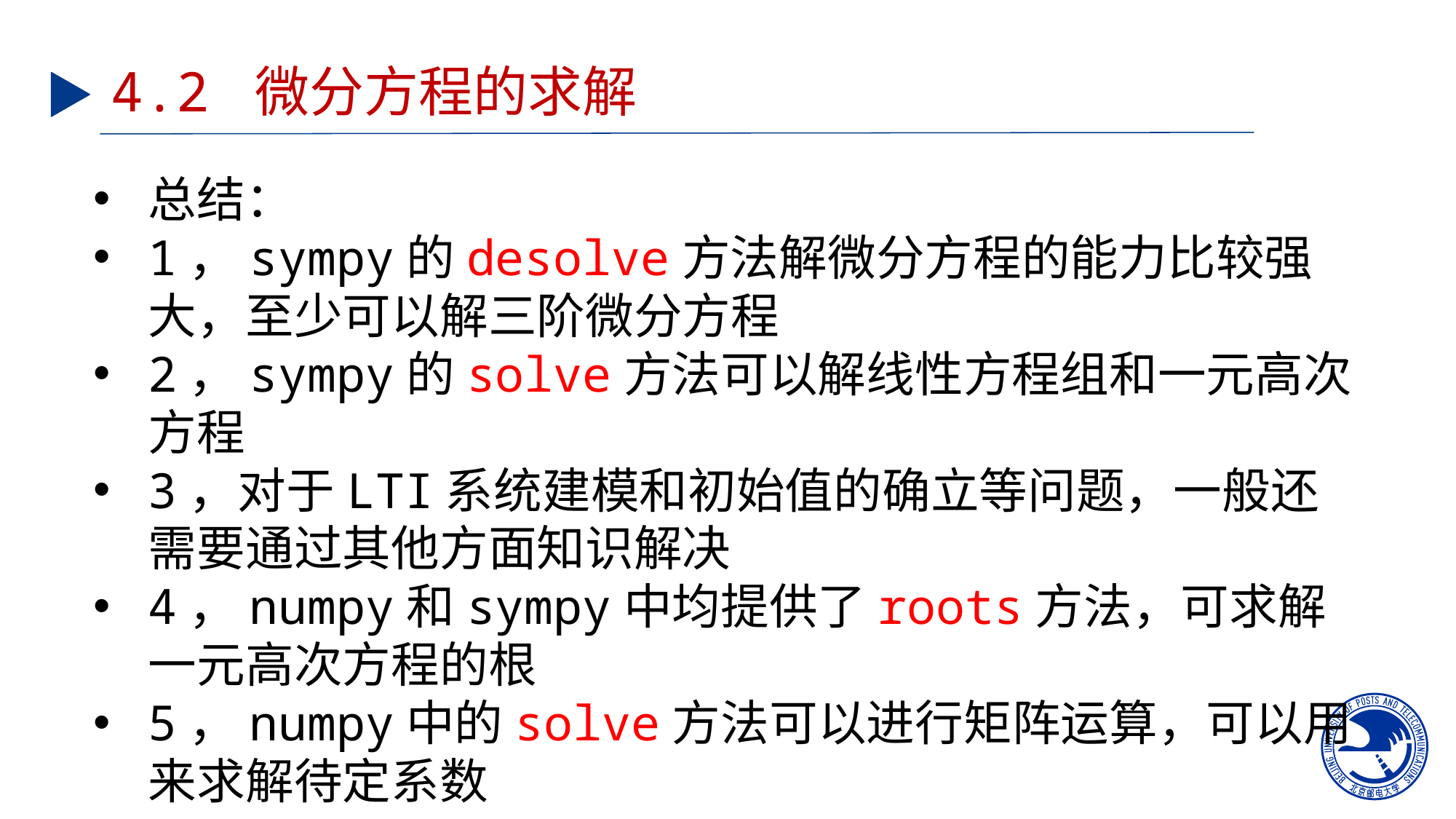

# 4.2 微分方程的求解
总结：
1，sympy的desolve方法解微分方程的能力比较强大，至少可以解三阶微分方程
2，sympy的solve方法可以解线性方程组和一元高次方程
3，对于LTI系统建模和初始值的确立等问题，一般还需要通过其他方面知识解决
4，numpy和sympy中均提供了roots方法，可求解一元高次方程的根
5，numpy中的solve方法可以进行矩阵运算，可以用来求解待定系数